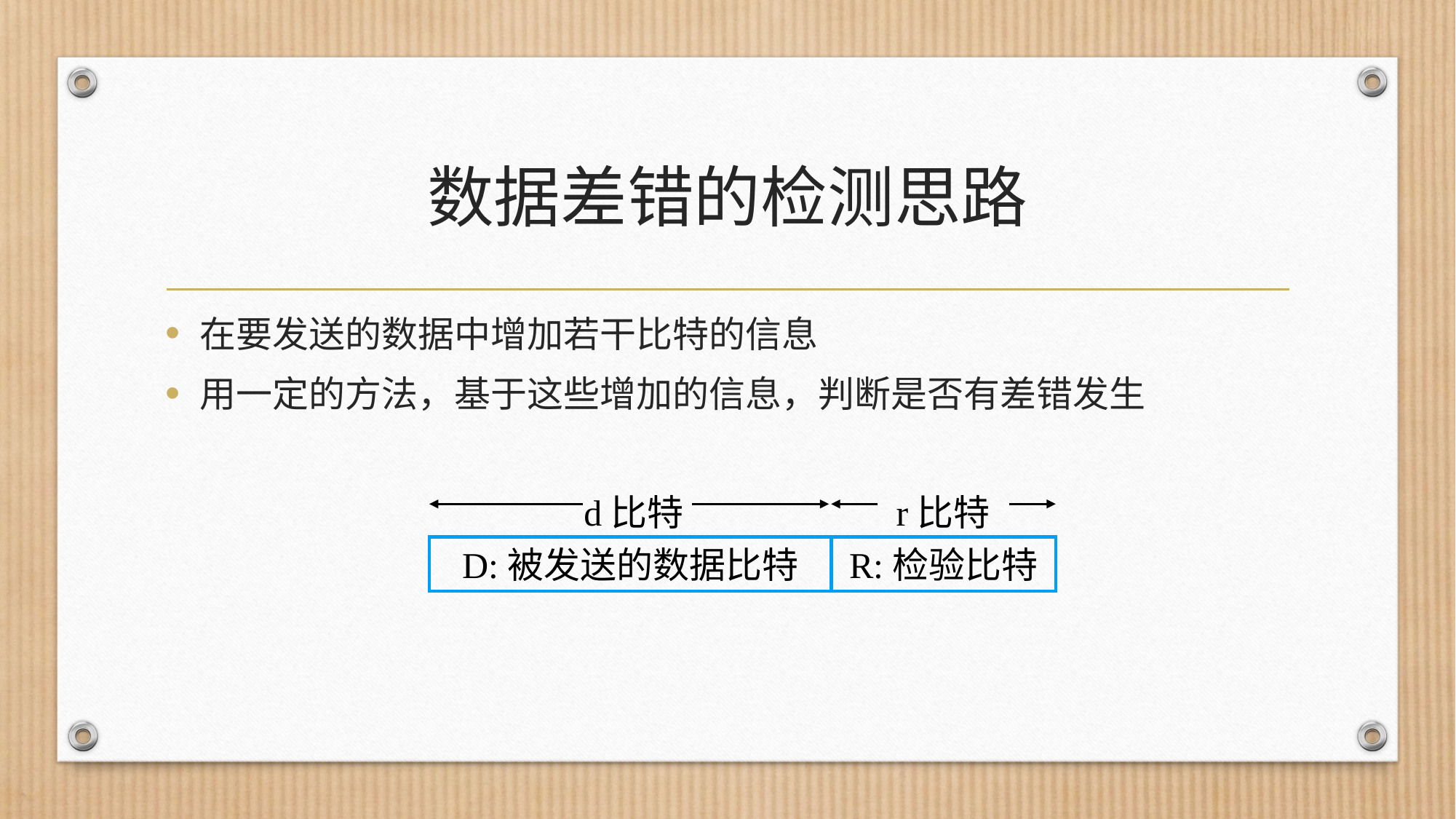

# 数据差错的检测思路
在要发送的数据中增加若干比特的信息
用一定的方法，基于这些增加的信息，判断是否有差错发生

d比特
r比特
D:被发送的数据比特
R:检验比特